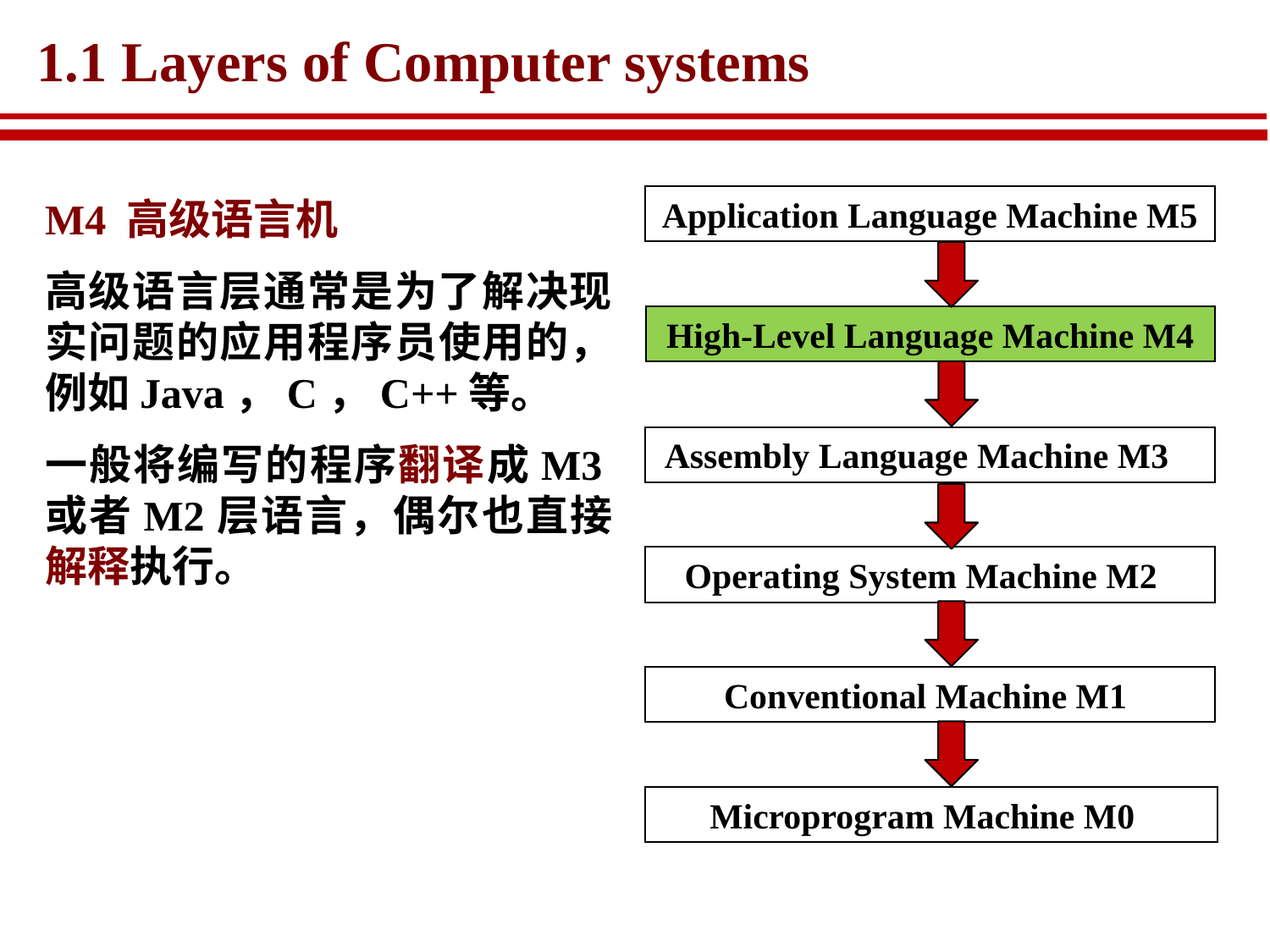

# 1.1 Layers of Computer systems
M4 高级语言机
高级语言层通常是为了解决现实问题的应用程序员使用的，例如Java，C，C++等。
一般将编写的程序翻译成M3或者M2层语言，偶尔也直接解释执行。
Application Language Machine M5

High-Level Language Machine M4

Assembly Language Machine M3

Operating System Machine M2

Conventional Machine M1

Microprogram Machine M0